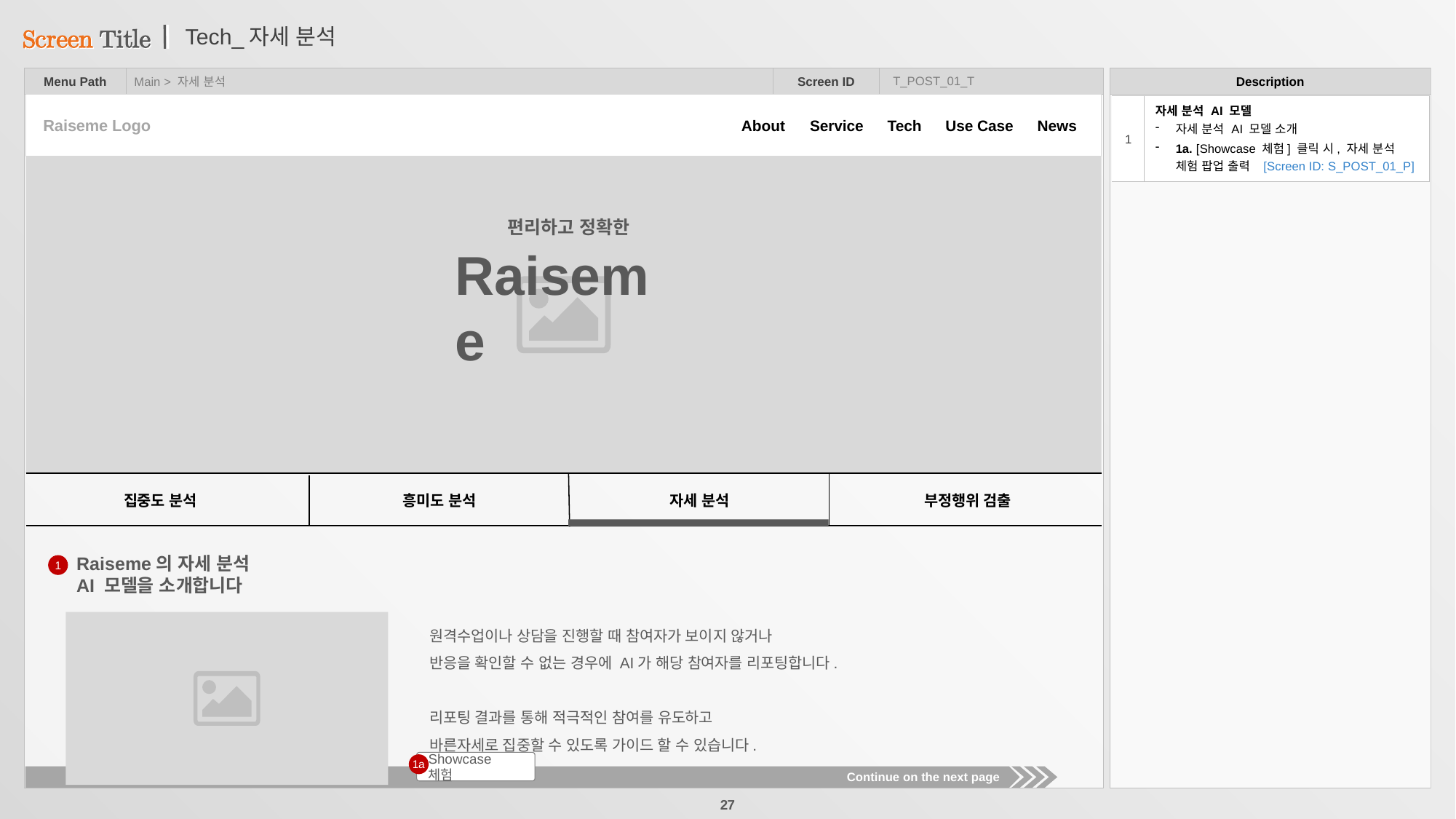

# Tech_자세 분석
T_POST_01_T
Main > 자세 분석

| 1 | 자세 분석 AI 모델 자세 분석 AI 모델 소개 1a. [Showcase 체험] 클릭 시, 자세 분석 체험 팝업 출력 [Screen ID: S\_POST\_01\_P] |
| --- | --- |
About
Service
Tech
Use Case
News
Raiseme Logo

편리하고 정확한
Raiseme

집중도 분석
흥미도 분석
자세 분석
부정행위 검출

Raiseme의 자세 분석
AI 모델을 소개합니다
1

원격수업이나 상담을 진행할 때 참여자가 보이지 않거나
반응을 확인할 수 없는 경우에 AI가 해당 참여자를 리포팅합니다.

리포팅 결과를 통해 적극적인 참여를 유도하고
바른자세로 집중할 수 있도록 가이드 할 수 있습니다.
Showcase 체험
1a